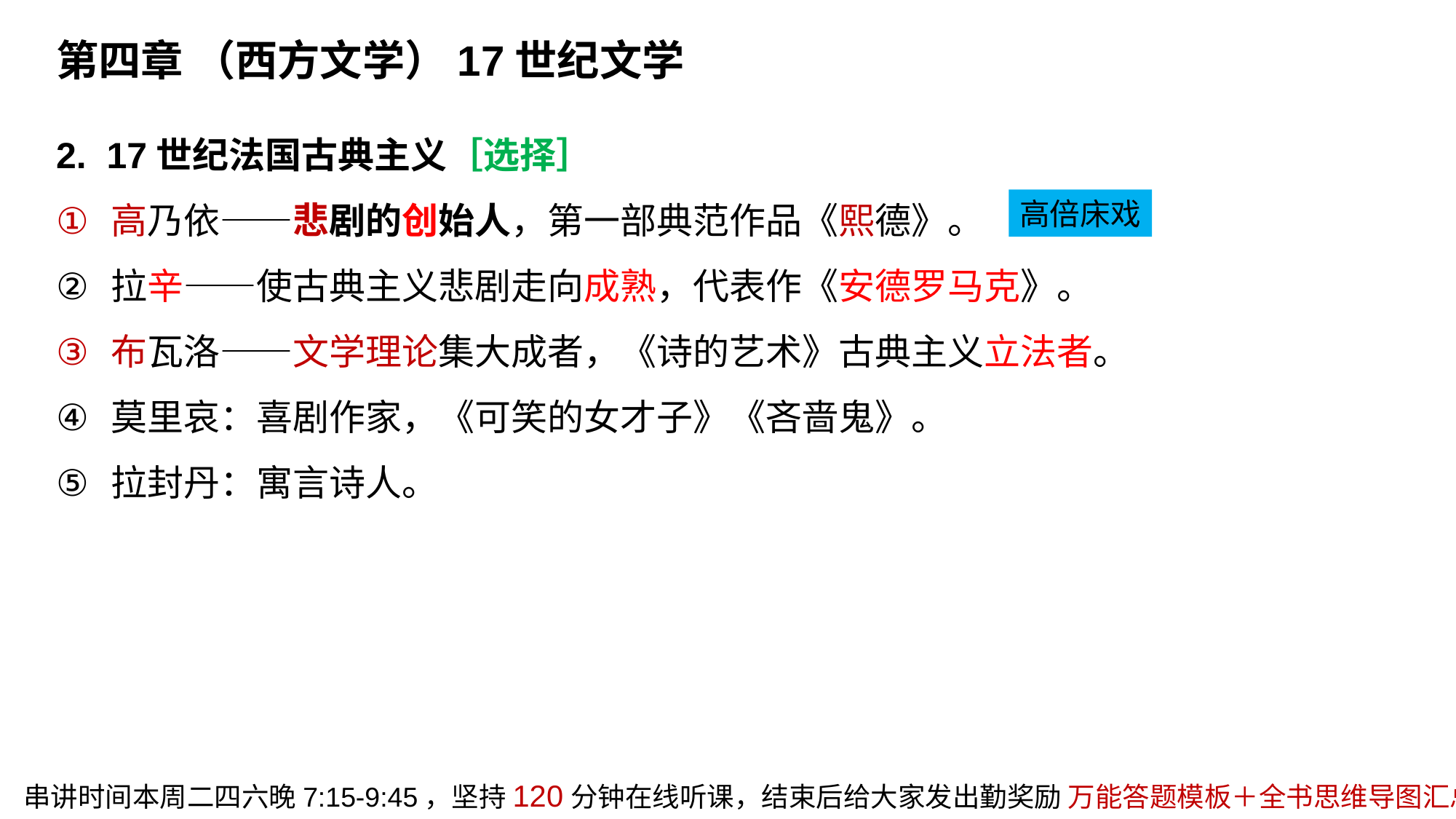

第四章 （西方文学）17世纪文学
2.  17世纪法国古典主义［选择］
高乃依——悲剧的创始人，第一部典范作品《熙德》。
拉辛——使古典主义悲剧走向成熟，代表作《安德罗马克》。
布瓦洛——文学理论集大成者，《诗的艺术》古典主义立法者。
莫里哀：喜剧作家，《可笑的女才子》《吝啬鬼》。
拉封丹：寓言诗人。
高倍床戏